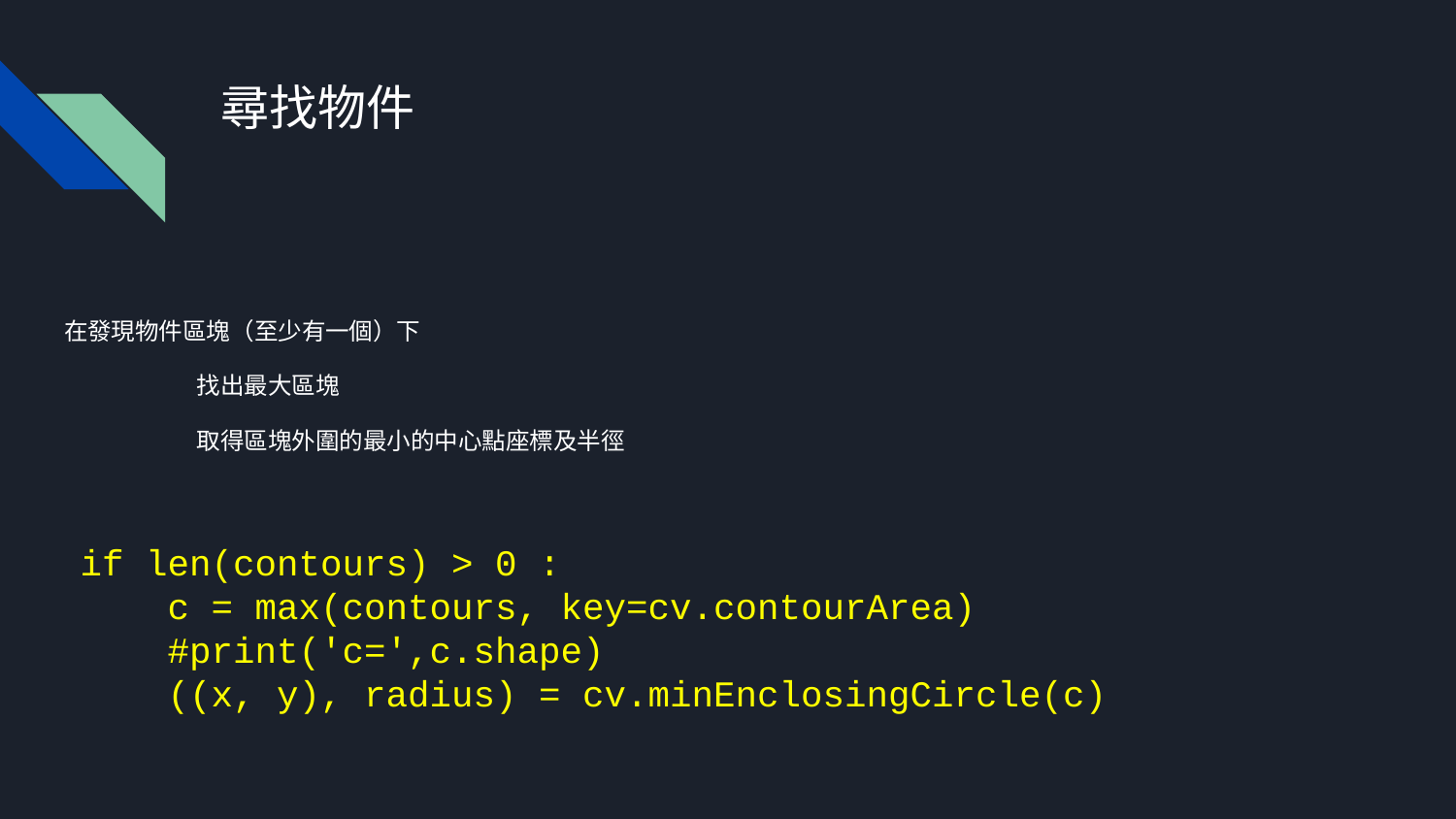

# 尋找物件
在發現物件區塊（至少有一個）下
	找出最大區塊
	取得區塊外圍的最小的中心點座標及半徑

   if len(contours) > 0 :
       c = max(contours, key=cv.contourArea)
       #print('c=',c.shape)
       ((x, y), radius) = cv.minEnclosingCircle(c)